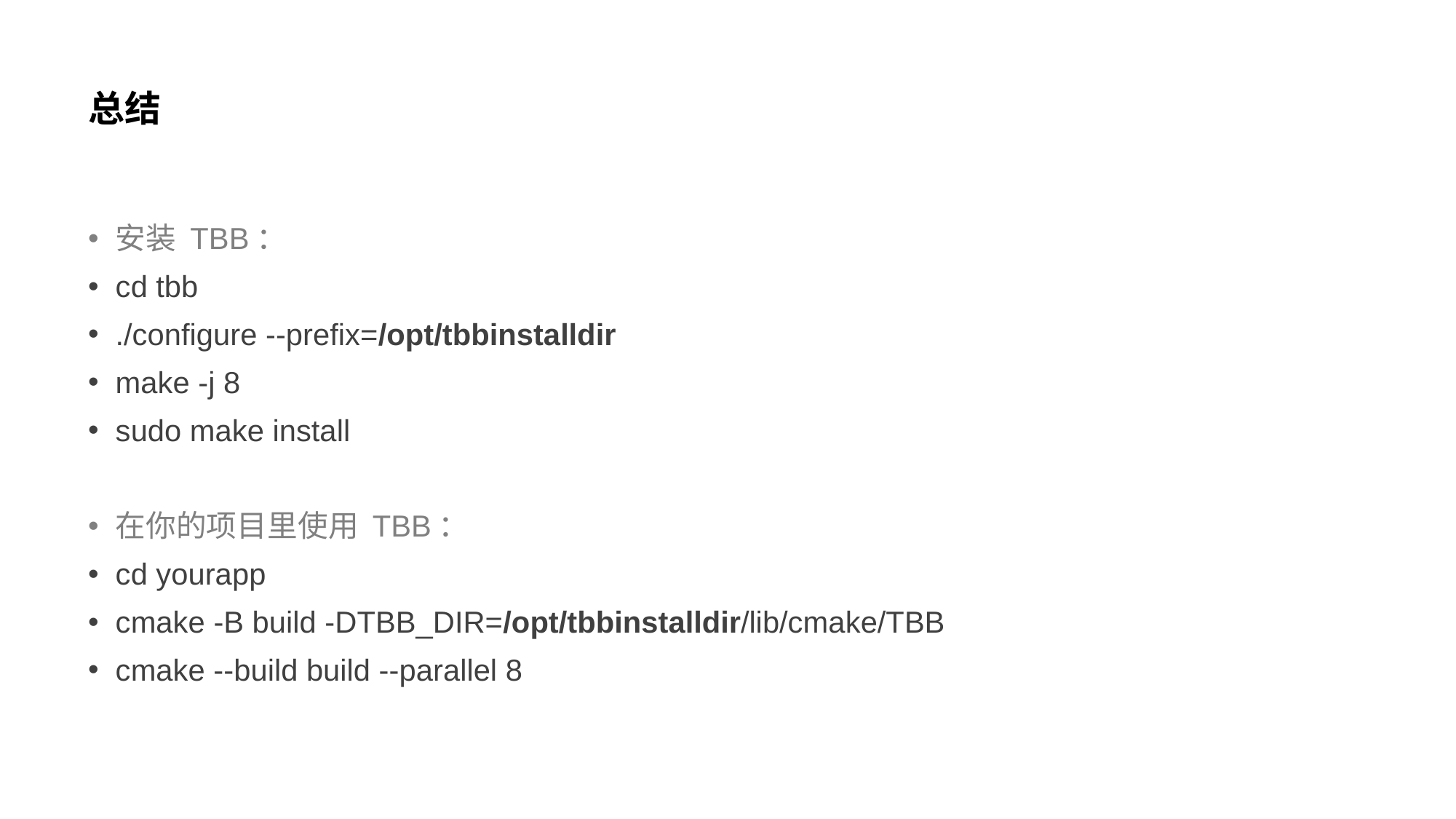

# 总结
安装 TBB：
cd tbb
./configure --prefix=/opt/tbbinstalldir
make -j 8
sudo make install

在你的项目里使用 TBB：
cd yourapp
cmake -B build -DTBB_DIR=/opt/tbbinstalldir/lib/cmake/TBB
cmake --build build --parallel 8